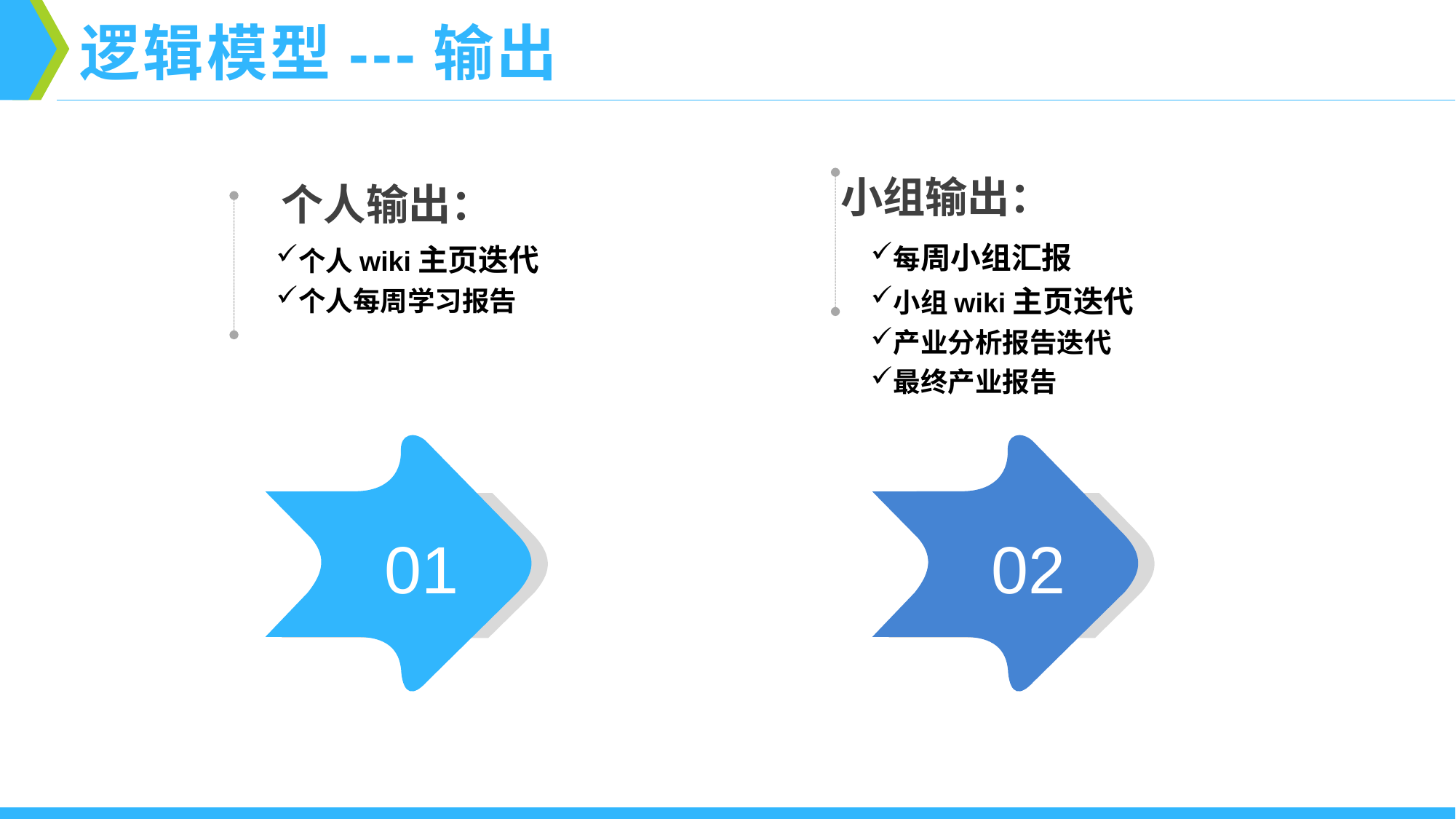

逻辑模型---输出
小组输出：
每周小组汇报
小组wiki主页迭代
产业分析报告迭代
最终产业报告
个人输出：

个人wiki主页迭代
个人每周学习报告

04

01

02